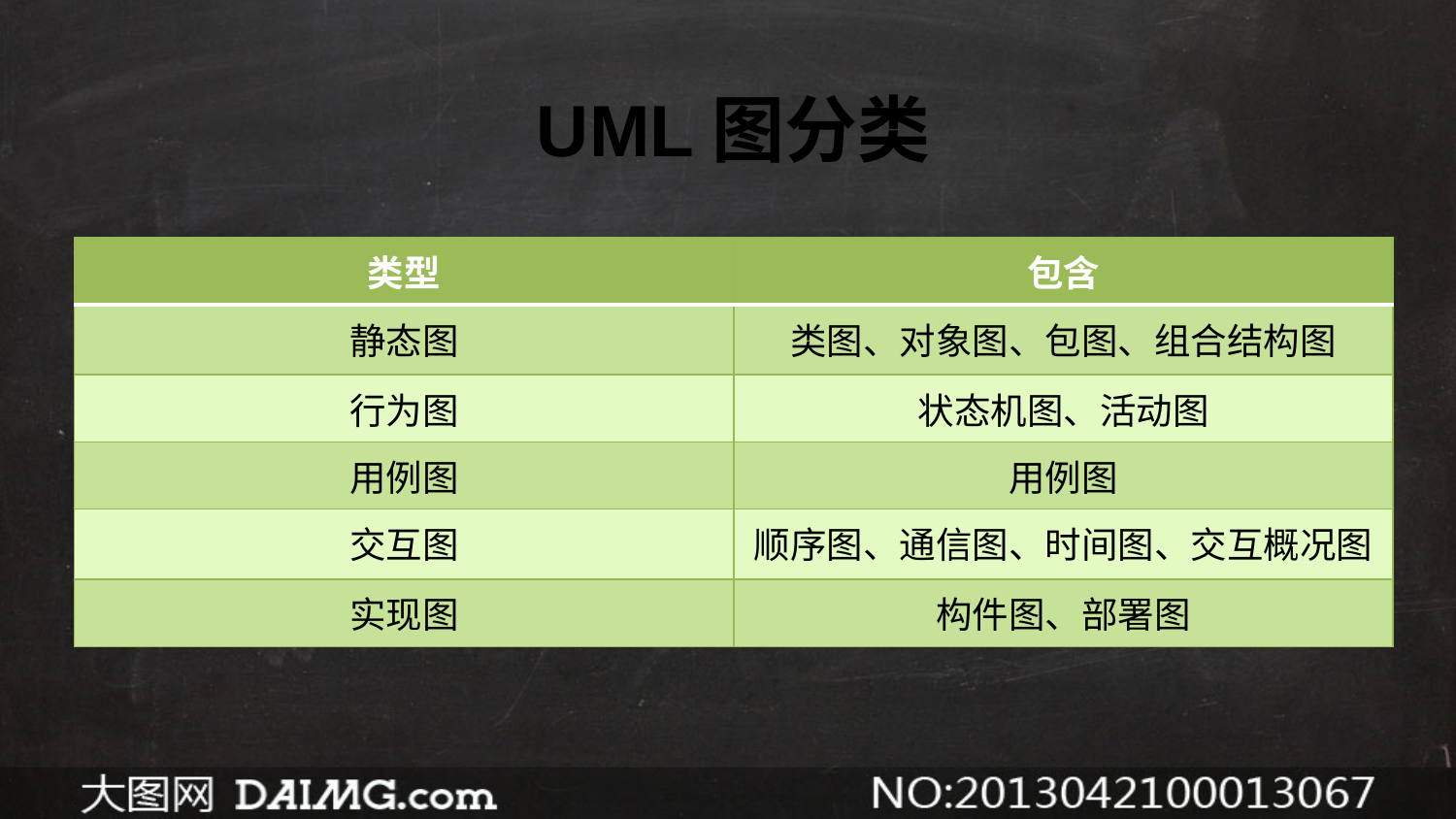

UML图分类
| 类型 | 包含 |
| --- | --- |
| 静态图 | 类图、对象图、包图、组合结构图 |
| 行为图 | 状态机图、活动图 |
| 用例图 | 用例图 |
| 交互图 | 顺序图、通信图、时间图、交互概况图 |
| 实现图 | 构件图、部署图 |